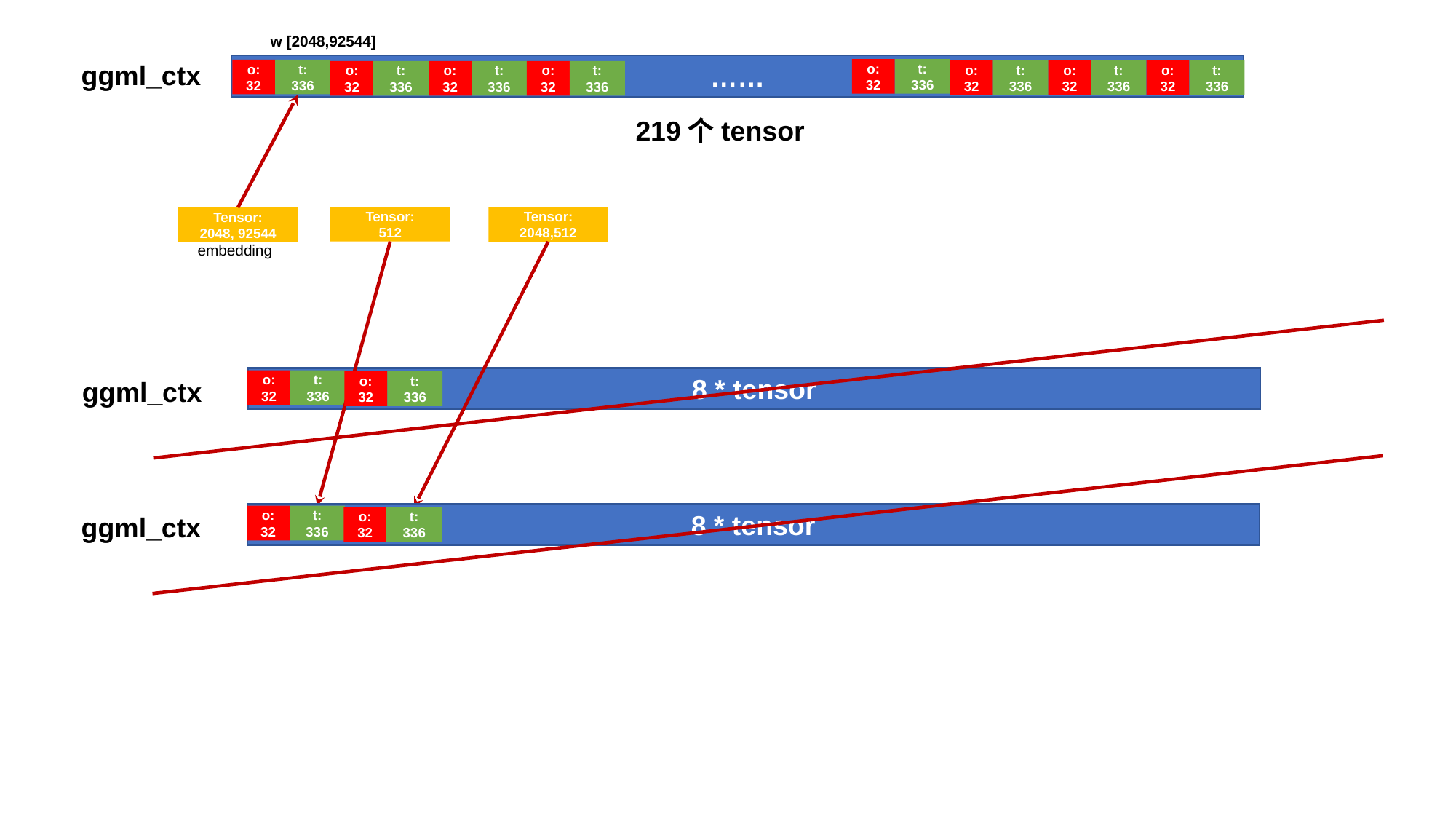

w [2048,92544]
ggml_ctx
……
o:
32
t:
336
o:
32
t:
336
o:
32
t:
336
o:
32
t:
336
o:
32
t:
336
o:
32
t:
336
o:
32
t:
336
o:
32
t:
336
219个tensor
Tensor:
512
Tensor:
2048,512
Tensor:
2048, 92544
embedding
8 * tensor
ggml_ctx
o:
32
t:
336
o:
32
t:
336
8 * tensor
ggml_ctx
o:
32
t:
336
o:
32
t:
336